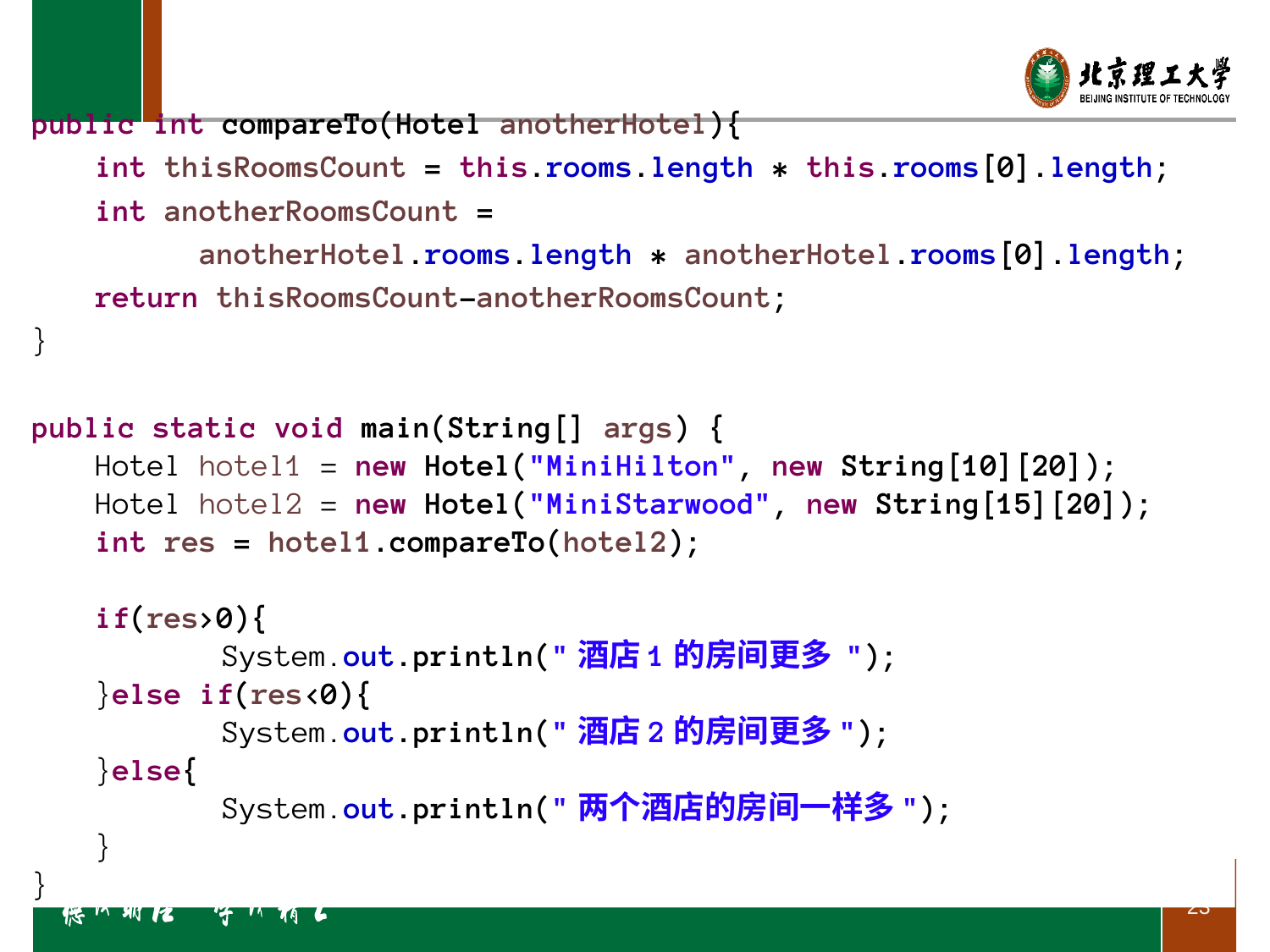

#
public int compareTo(Hotel anotherHotel){
int thisRoomsCount = this.rooms.length * this.rooms[0].length;
int anotherRoomsCount =
      anotherHotel.rooms.length * anotherHotel.rooms[0].length;
return thisRoomsCount-anotherRoomsCount;
}

public static void main(String[] args) {
Hotel hotel1 = new Hotel("MiniHilton", new String[10][20]);
Hotel hotel2 = new Hotel("MiniStarwood", new String[15][20]);
int res = hotel1.compareTo(hotel2);

if(res>0){
	System.out.println("酒店1的房间更多 ");
}else if(res<0){
	System.out.println("酒店2的房间更多");
}else{
	System.out.println("两个酒店的房间一样多");
}
}